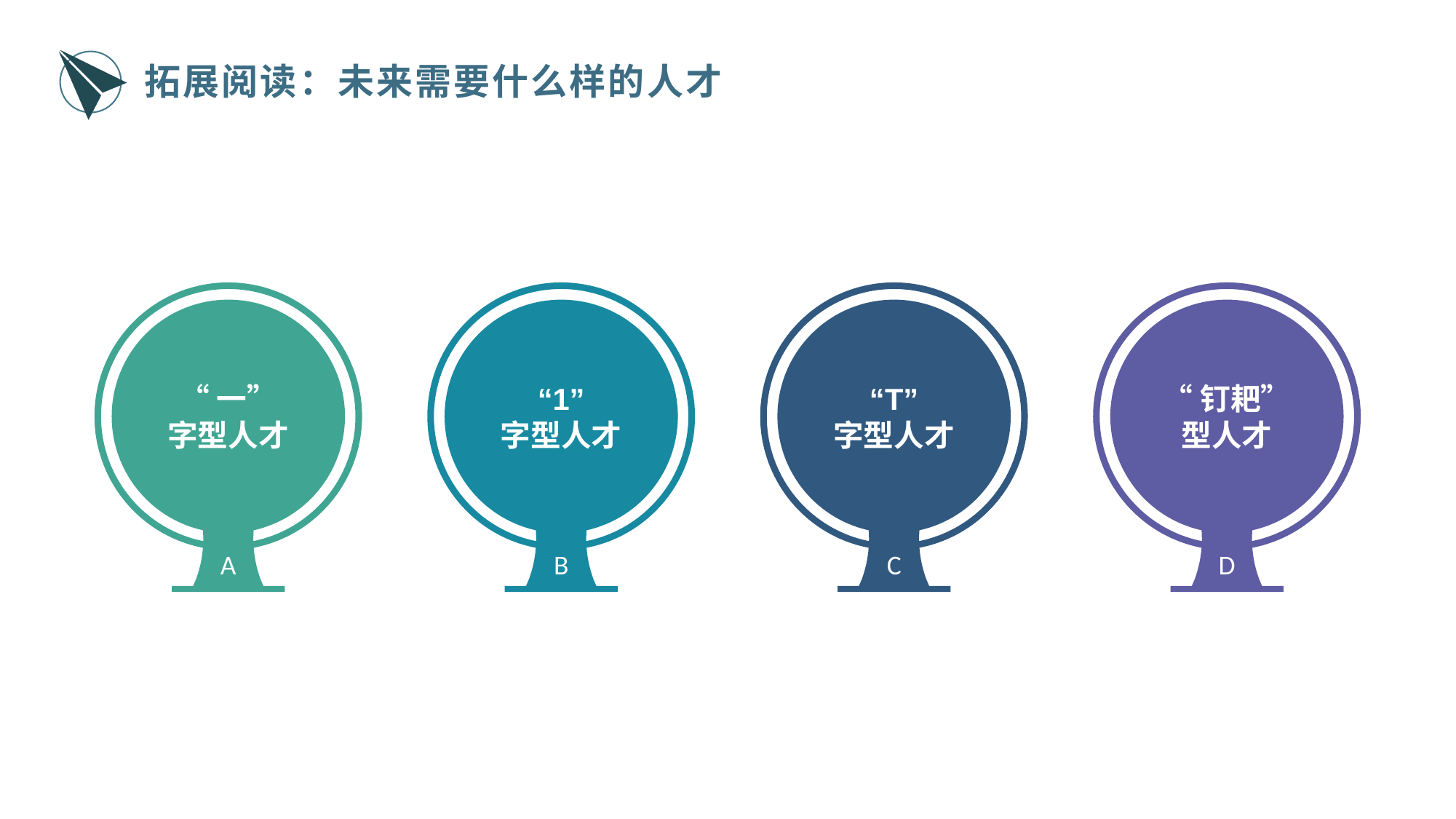

拓展阅读：未来需要什么样的人才

“一”
字型人才
A

“1”
字型人才
B

“T”
字型人才
C

“钉耙”
型人才
D